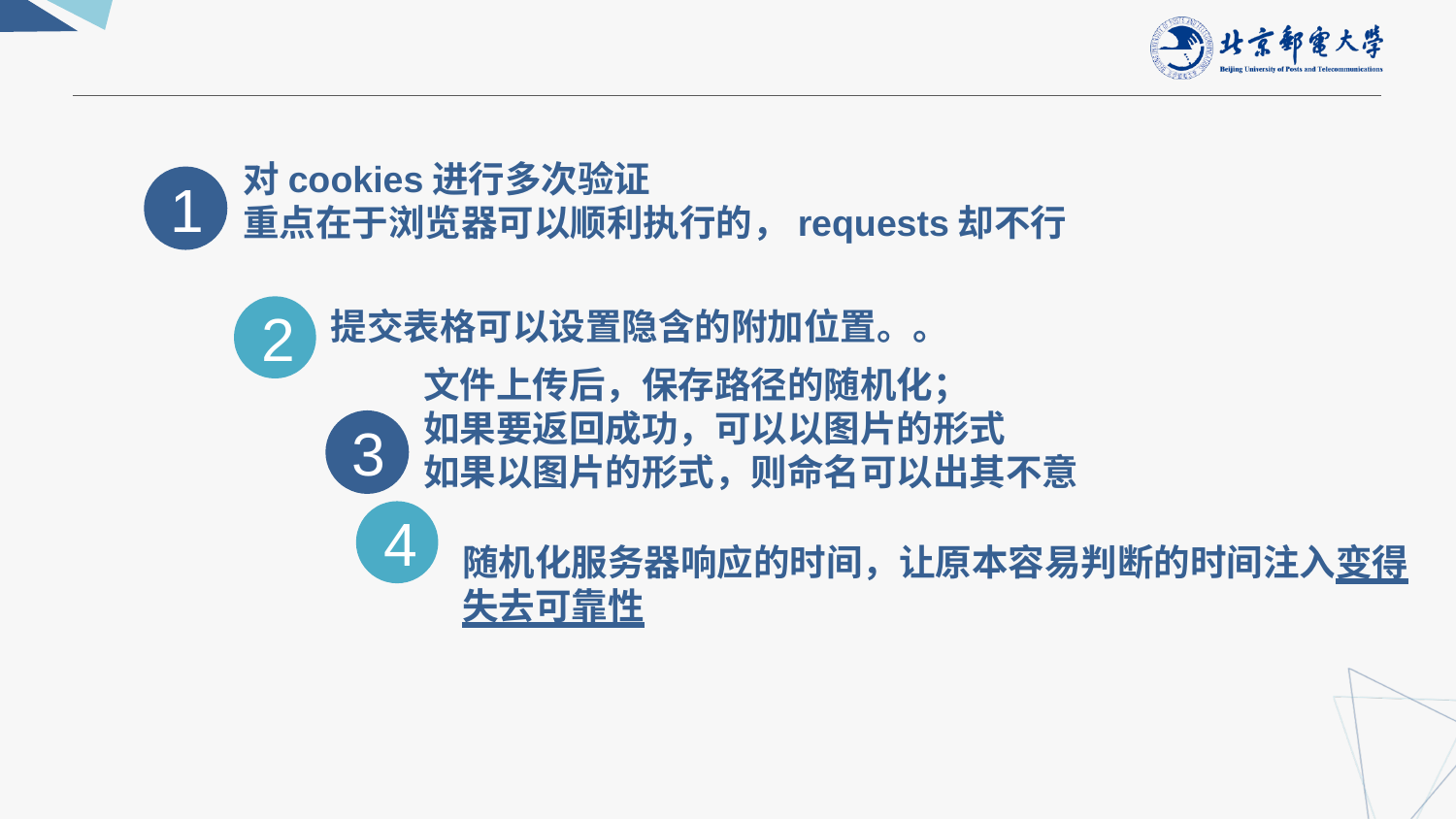

对cookies进行多次验证
重点在于浏览器可以顺利执行的，requests却不行
1
提交表格可以设置隐含的附加位置。。

2
文件上传后，保存路径的随机化；
如果要返回成功，可以以图片的形式
如果以图片的形式，则命名可以出其不意
3

4
随机化服务器响应的时间，让原本容易判断的时间注入变得
失去可靠性